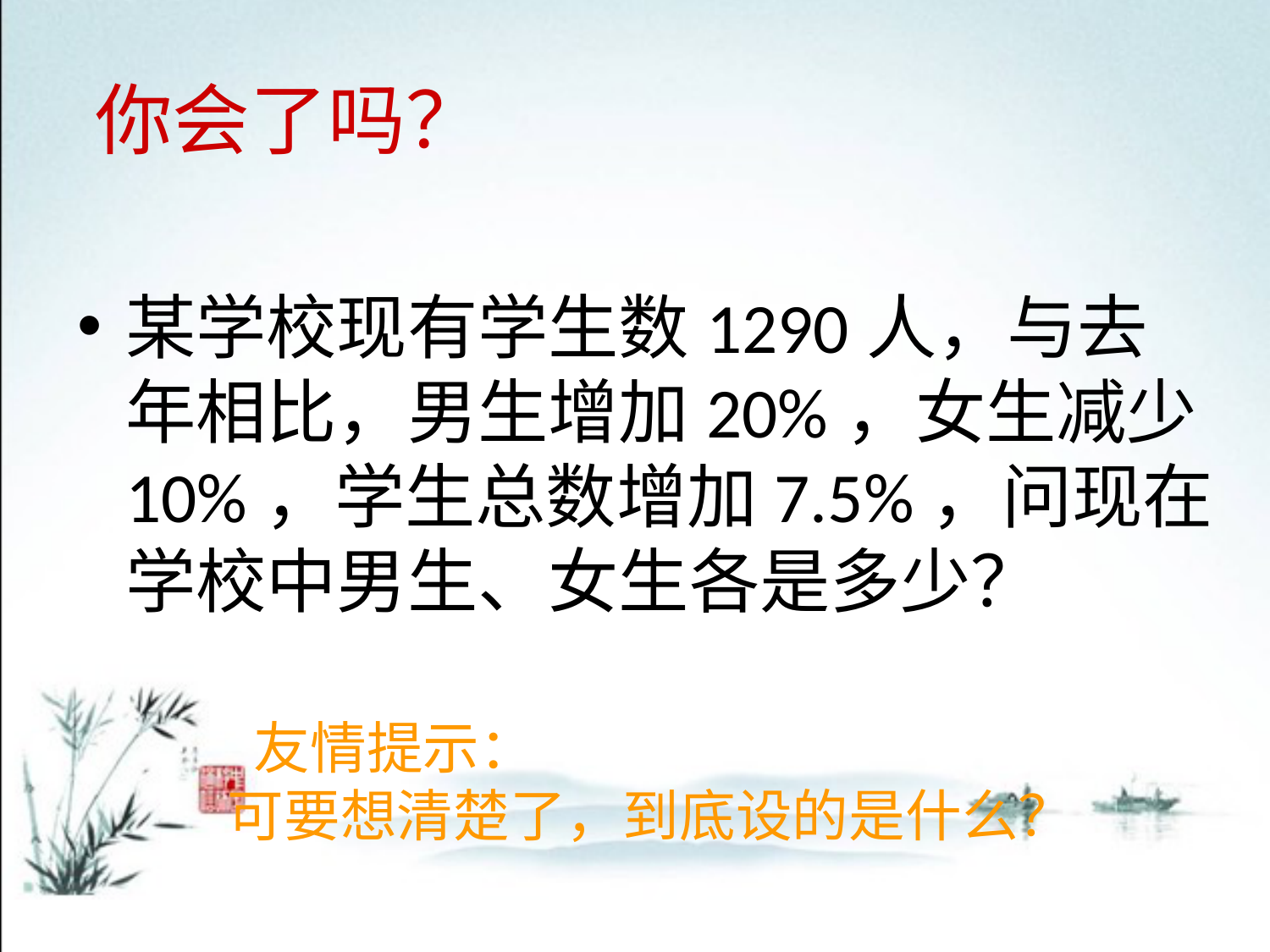

# 你会了吗？
某学校现有学生数1290人，与去年相比，男生增加20%，女生减少10%，学生总数增加7.5%，问现在学校中男生、女生各是多少？
 友情提示：
可要想清楚了，到底设的是什么？